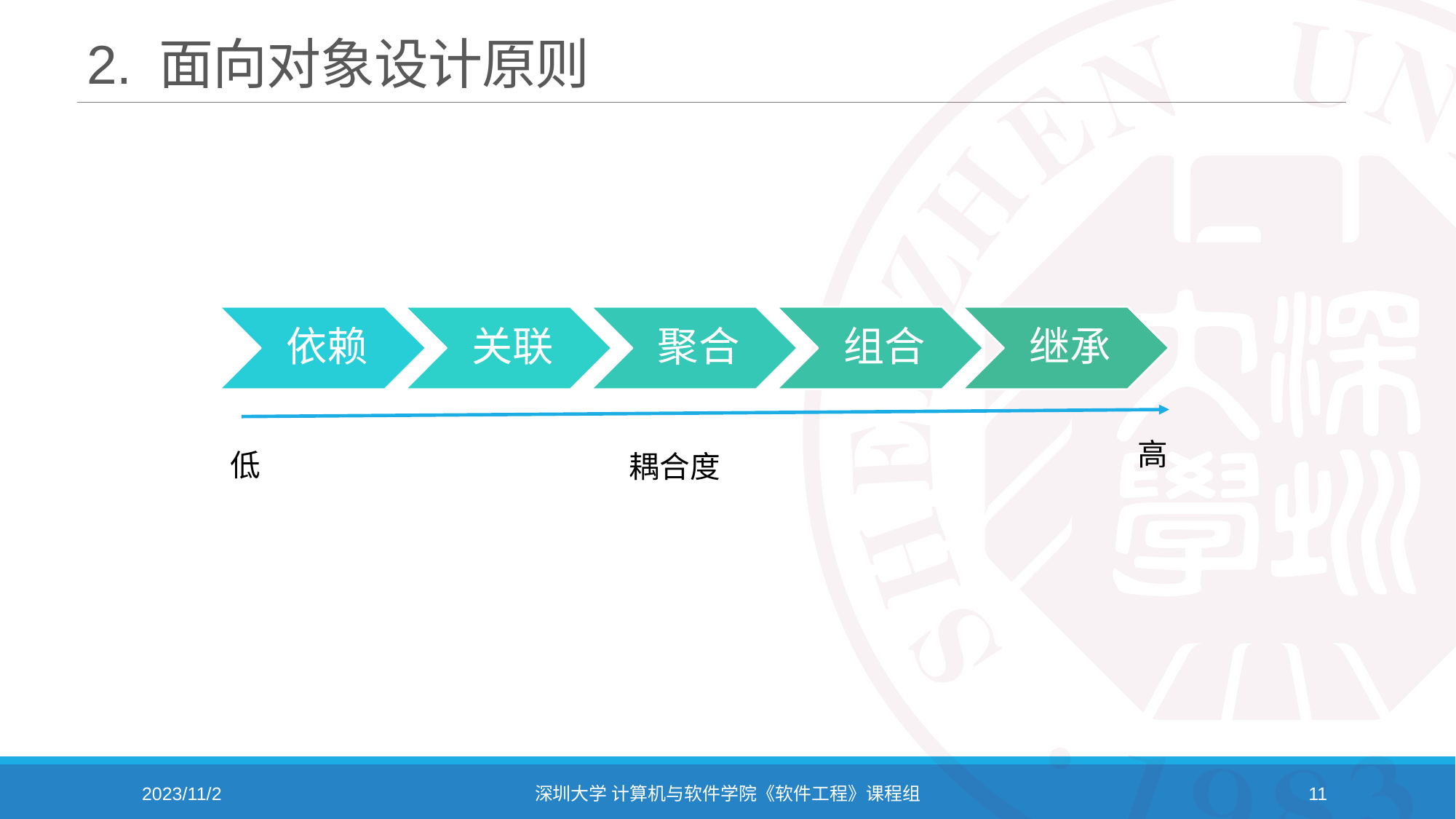

# 2. 面向对象设计原则
依赖
关联
聚合
组合
继承
高
低
耦合度
2023/11/2
深圳大学 计算机与软件学院《软件工程》课程组
11